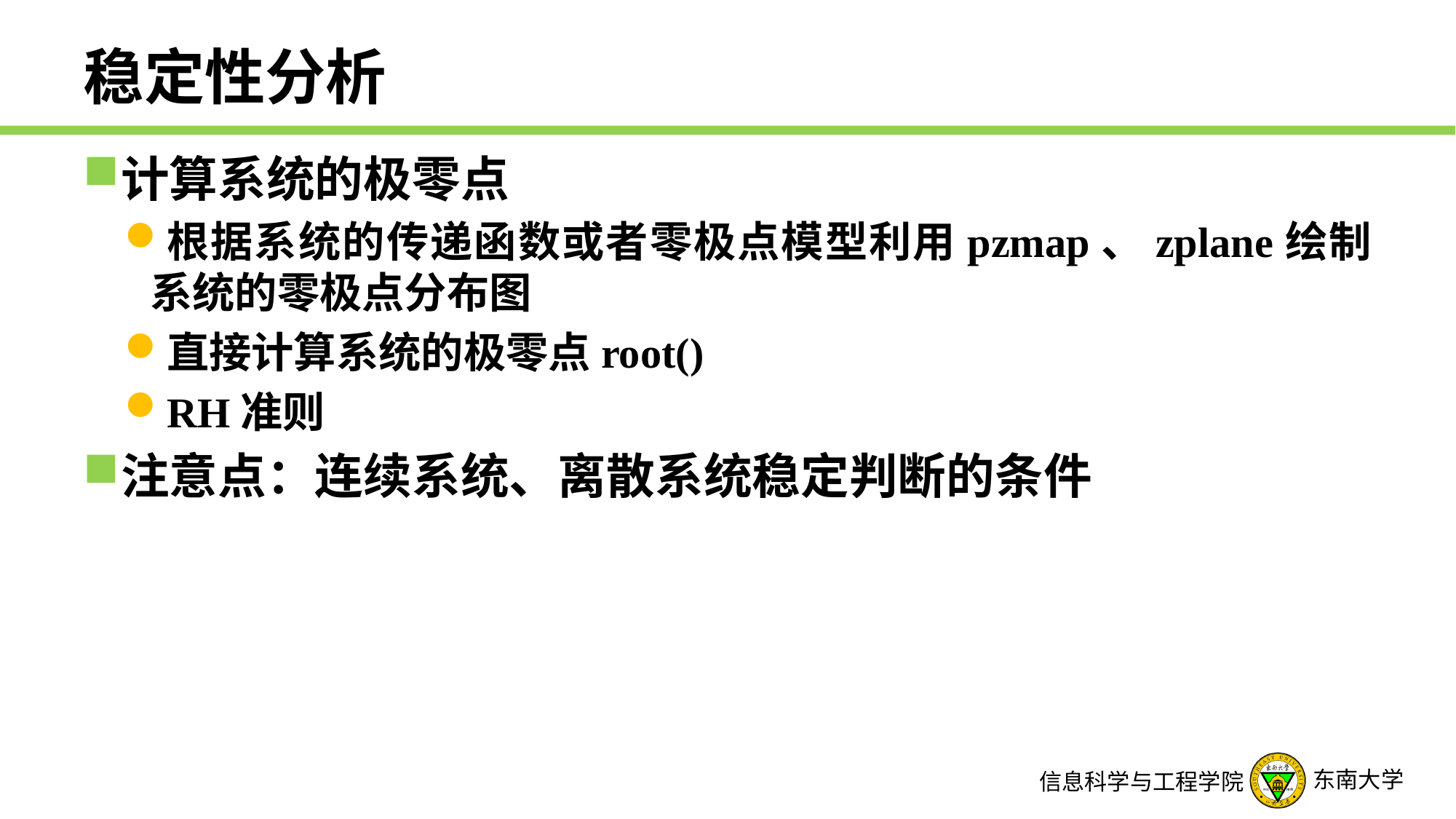

# 稳定性分析
计算系统的极零点
根据系统的传递函数或者零极点模型利用pzmap、zplane绘制系统的零极点分布图
直接计算系统的极零点root()
RH准则
注意点：连续系统、离散系统稳定判断的条件